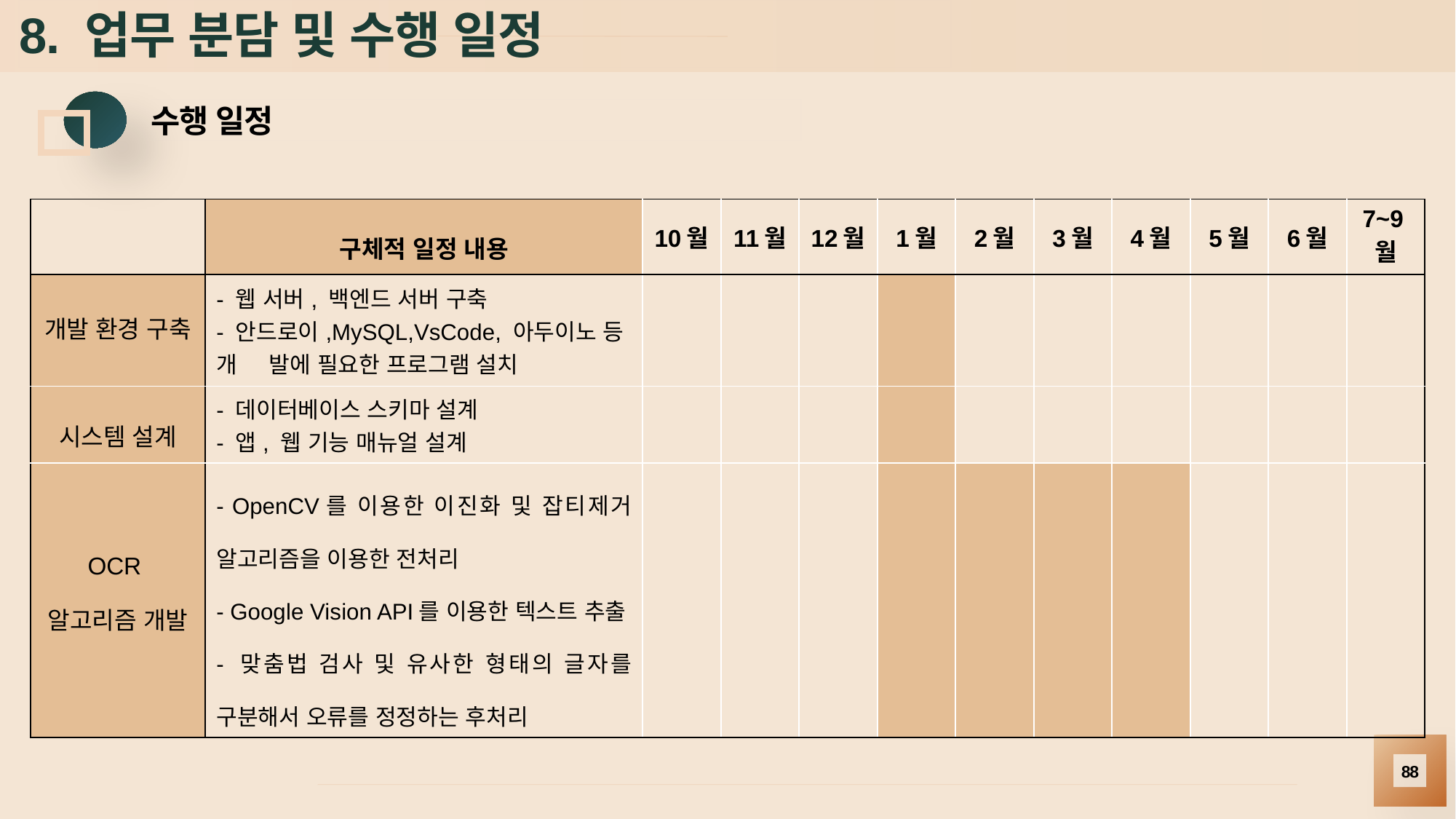

# 8. 업무 분담 및 수행 일정

수행 일정

|  | 구체적 일정 내용 | 10월 | 11월 | 12월 | 1월 | 2월 | 3월 | 4월 | 5월 | 6월 | 7~9월 |
| --- | --- | --- | --- | --- | --- | --- | --- | --- | --- | --- | --- |
| 개발 환경 구축 | - 웹 서버, 백엔드 서버 구축 - 안드로이,MySQL,VsCode, 아두이노 등 개 발에 필요한 프로그램 설치 |  |  |  |  |  |  |  |  |  |  |
| 시스템 설계 | - 데이터베이스 스키마 설계 - 앱, 웹 기능 매뉴얼 설계 |  |  |  |  |  |  |  |  |  |  |
| OCR 알고리즘 개발 | - OpenCV를 이용한 이진화 및 잡티제거 알고리즘을 이용한 전처리 - Google Vision API를 이용한 텍스트 추출 - 맞춤법 검사 및 유사한 형태의 글자를 구분해서 오류를 정정하는 후처리 |  |  |  |  |  |  |  |  |  |  |
88